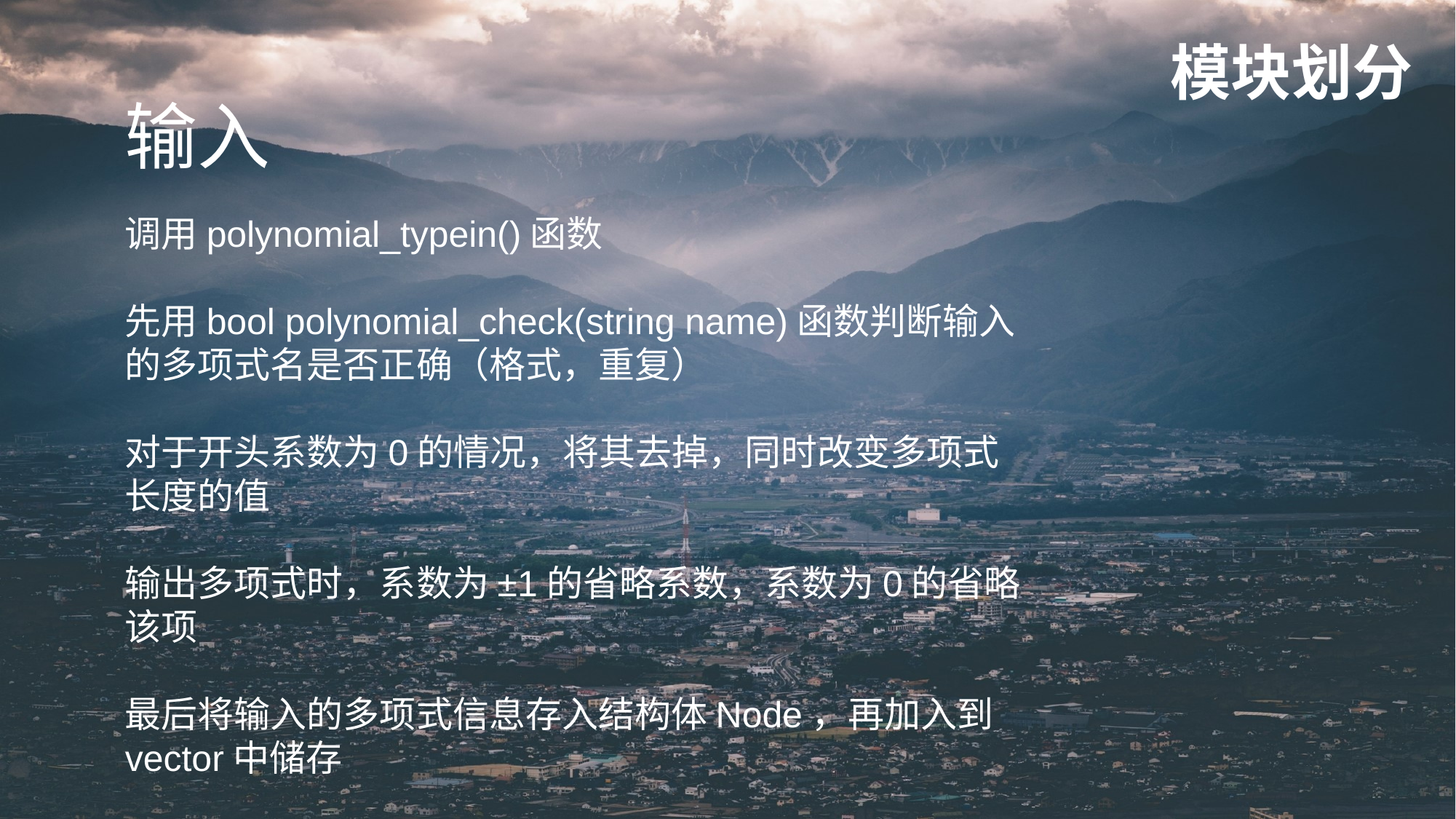

模块划分
输入

调用polynomial_typein()函数

先用bool polynomial_check(string name)函数判断输入的多项式名是否正确（格式，重复）

对于开头系数为0的情况，将其去掉，同时改变多项式长度的值

输出多项式时，系数为±1的省略系数，系数为0的省略该项

最后将输入的多项式信息存入结构体Node，再加入到vector中储存